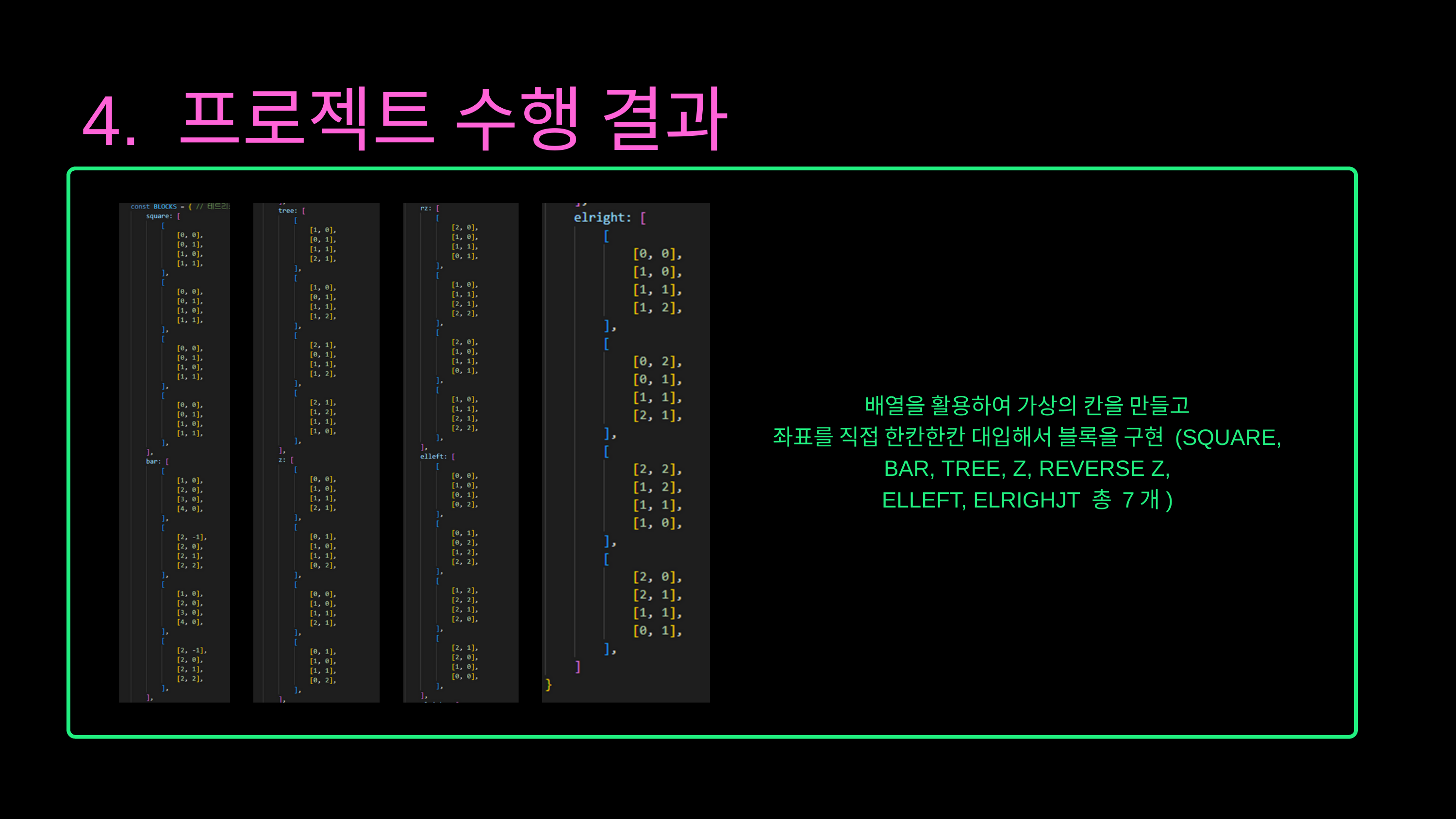

4. 프로젝트 수행 결과

배열을 활용하여 가상의 칸을 만들고
좌표를 직접 한칸한칸 대입해서 블록을 구현 (SQUARE, BAR, TREE, Z, REVERSE Z,
ELLEFT, ELRIGHJT 총 7개)